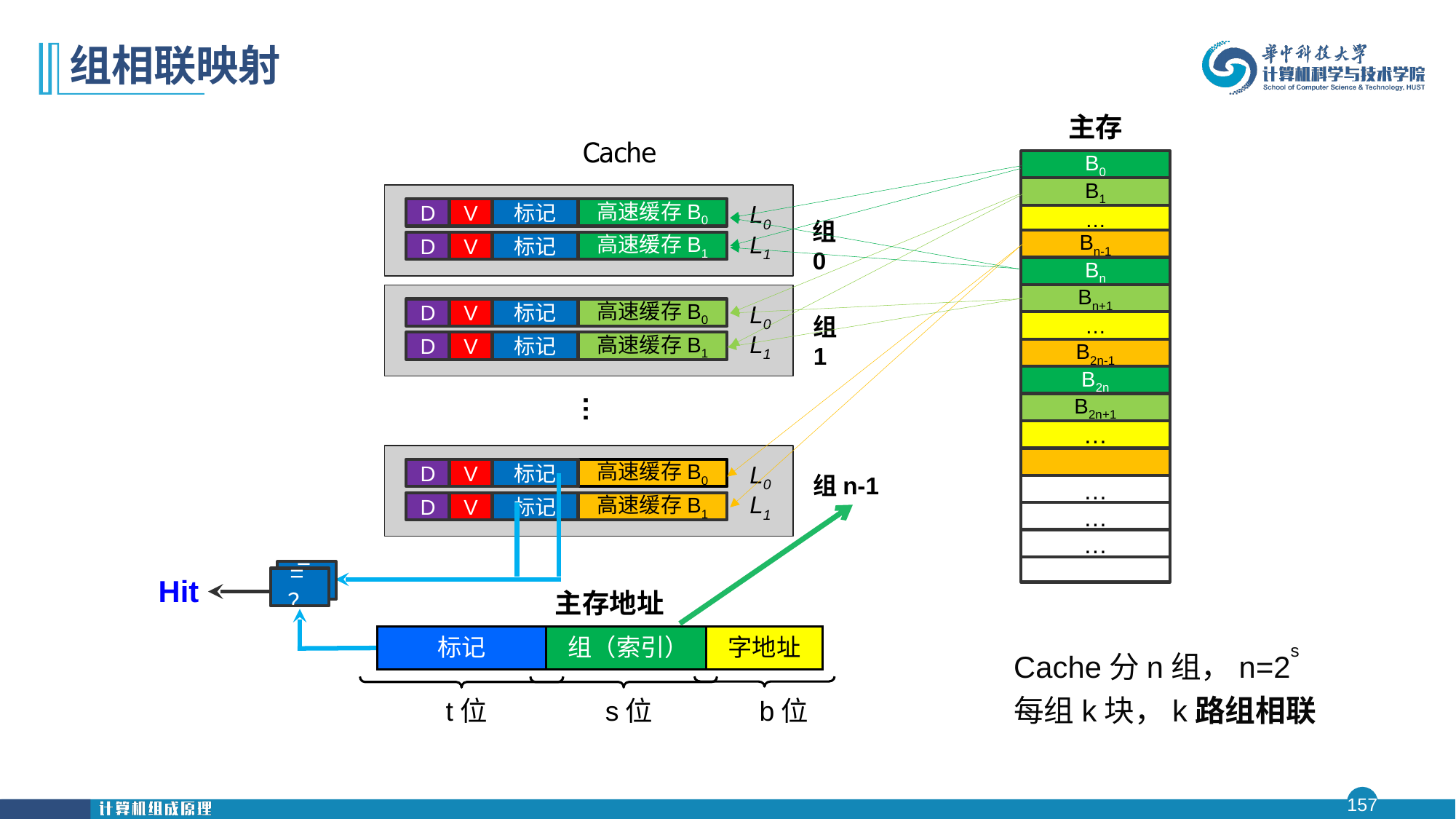

# 组相联映射
主存
Cache
B0

B1

L0
组0

D
V
标记
高速缓存B0
…

L1
Bn-1
D
V
标记
高速缓存B1

Bn
Bn+1

L0
组1

D
V
标记
高速缓存B0
…
L1
D
V
标记
高速缓存B1
B2n-1
B2n
…
B2n+1
…

L0
组n-1

D
V
标记
高速缓存B0
…
L1
D
V
标记
高速缓存B1
…
…

=？
=？
Hit
主存地址

标记
组（索引）
字地址
t位
s位
b位
Cache分n组，n=2s
每组k块，k路组相联